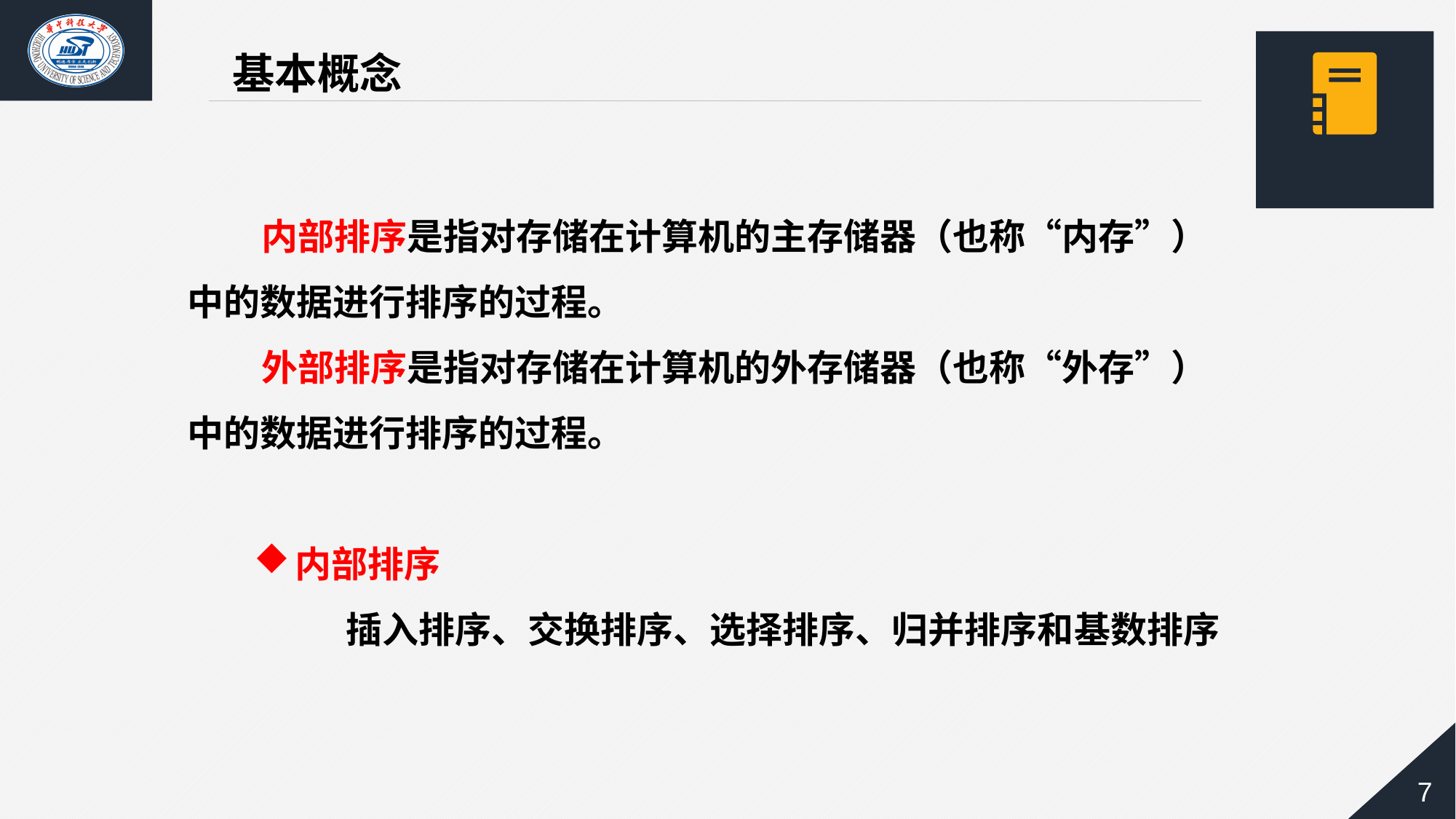

基本概念

        内部排序是指对存储在计算机的主存储器（也称“内存”）中的数据进行排序的过程。
        外部排序是指对存储在计算机的外存储器（也称“外存”）中的数据进行排序的过程。

内部排序
	     插入排序、交换排序、选择排序、归并排序和基数排序